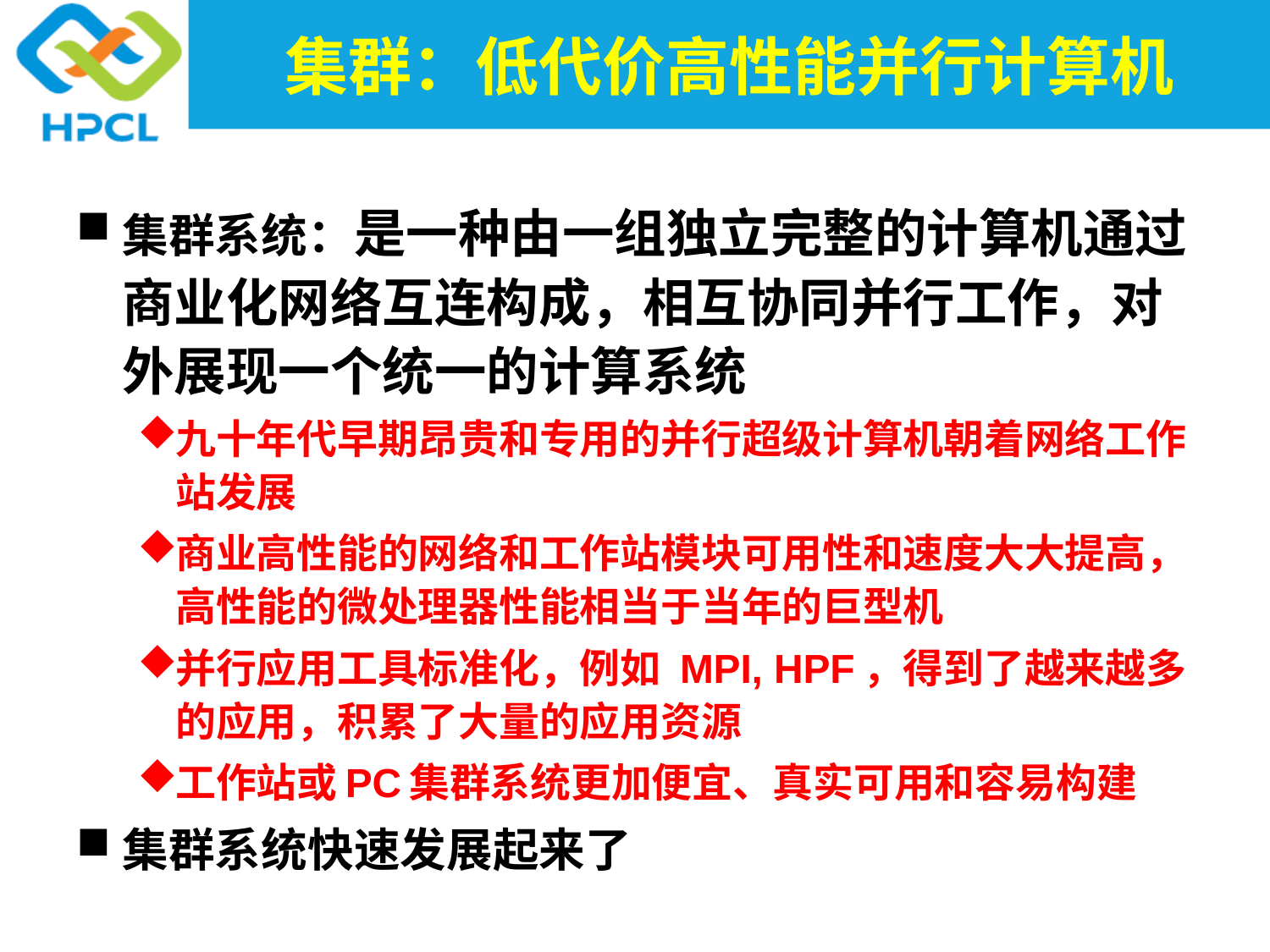

# 集群：低代价高性能并行计算机
集群系统：是一种由一组独立完整的计算机通过商业化网络互连构成，相互协同并行工作，对外展现一个统一的计算系统
九十年代早期昂贵和专用的并行超级计算机朝着网络工作站发展
商业高性能的网络和工作站模块可用性和速度大大提高，高性能的微处理器性能相当于当年的巨型机
并行应用工具标准化，例如 MPI, HPF，得到了越来越多的应用，积累了大量的应用资源
工作站或PC集群系统更加便宜、真实可用和容易构建
集群系统快速发展起来了